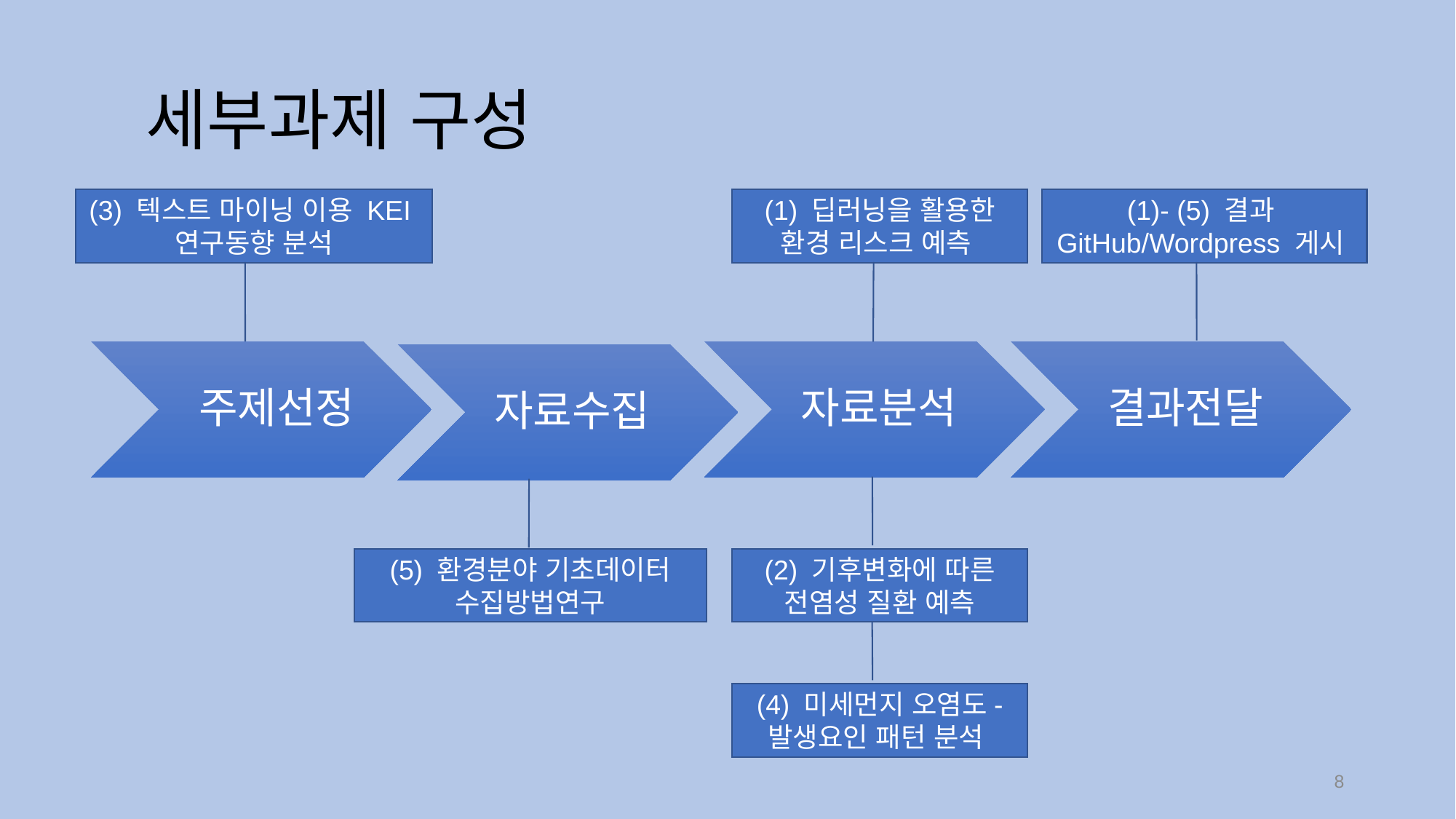

# 세부과제 구성
 주제선정
자료수집
자료분석
결과전달
(3) 텍스트 마이닝 이용 KEI  연구동향 분석
(1) 딥러닝을 활용한 환경 리스크 예측
(1)- (5) 결과
GitHub/Wordpress 게시
(5) 환경분야 기초데이터 수집방법연구
(2) 기후변화에 따른 전염성 질환 예측
(4) 미세먼지 오염도- 발생요인 패턴 분석
8